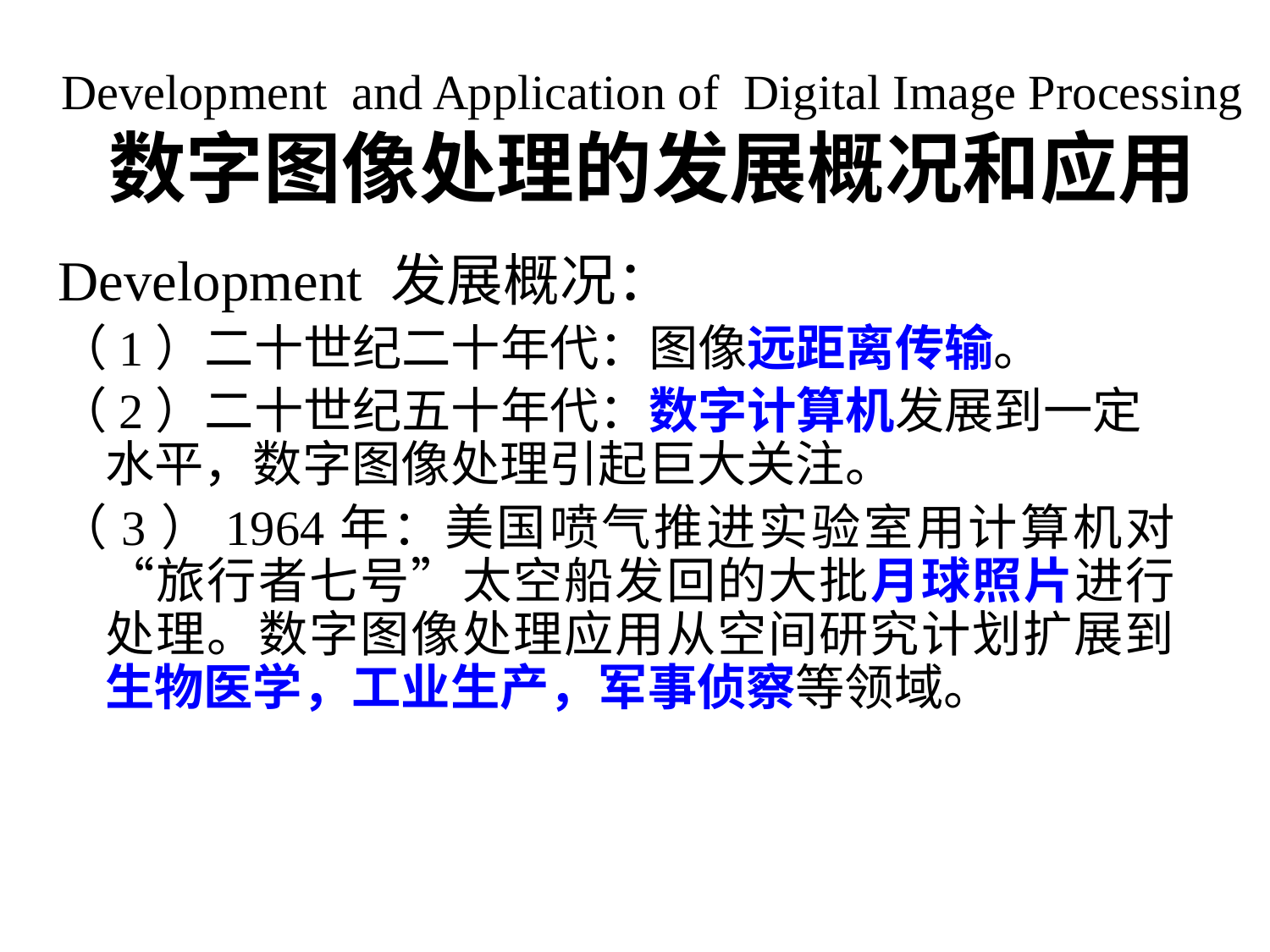

# Development  and Application of  Digital Image Processing 数字图像处理的发展概况和应用
Development 发展概况：
（1）二十世纪二十年代：图像远距离传输。
（2）二十世纪五十年代：数字计算机发展到一定水平，数字图像处理引起巨大关注。
（3）1964年：美国喷气推进实验室用计算机对“旅行者七号”太空船发回的大批月球照片进行处理。数字图像处理应用从空间研究计划扩展到生物医学，工业生产，军事侦察等领域。